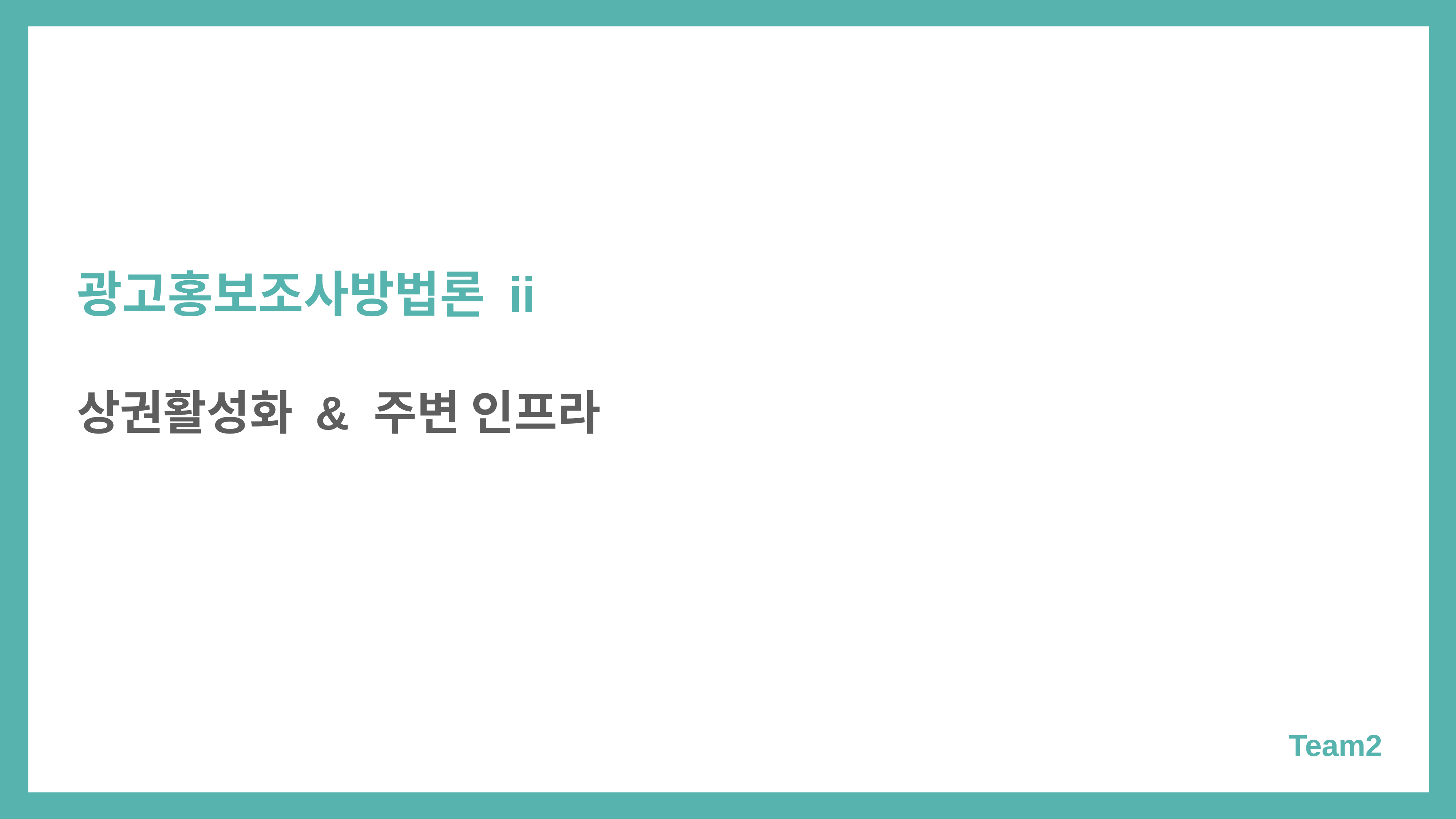

광고홍보조사방법론 ii
상권활성화 & 주변 인프라

Team2